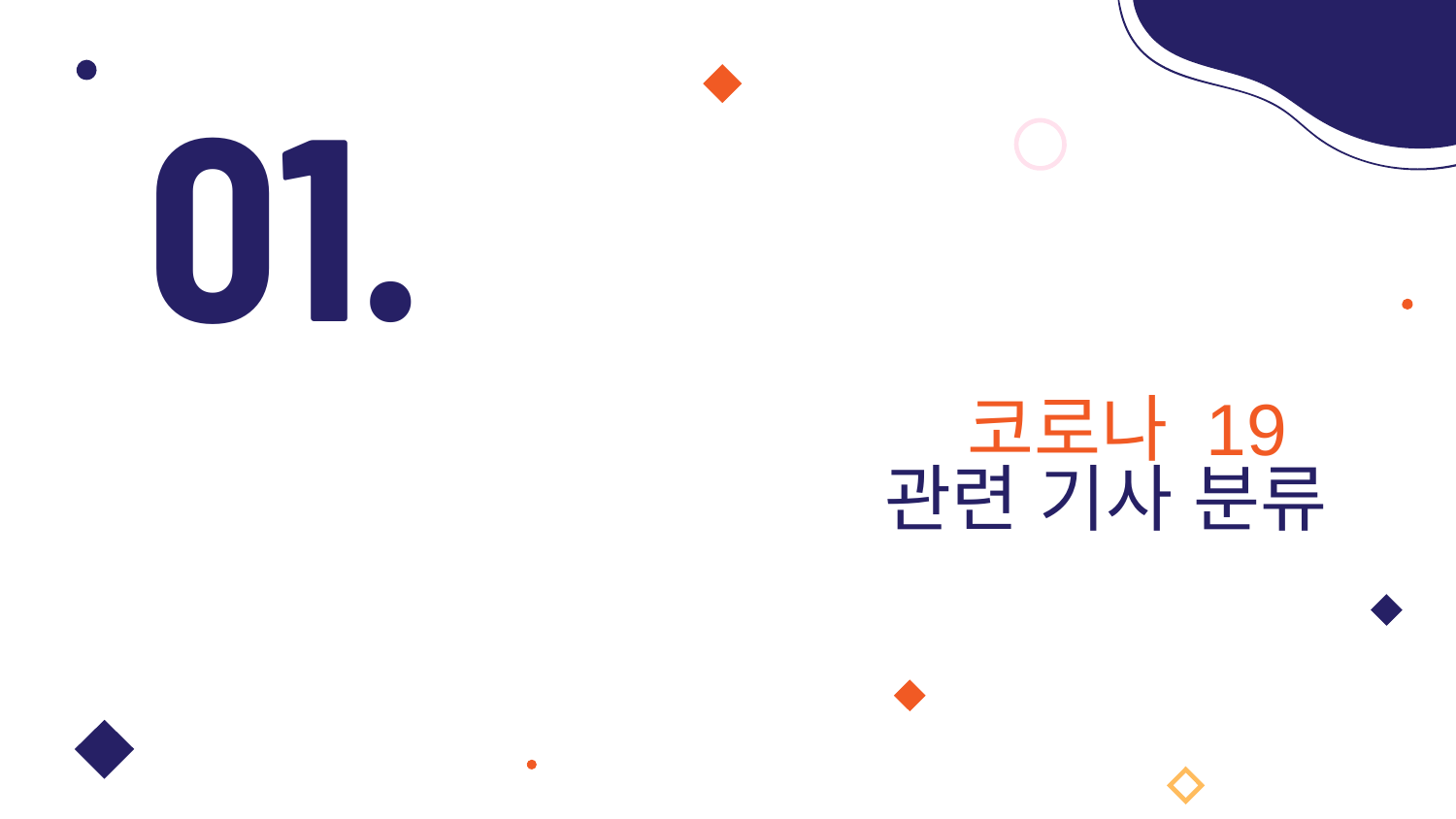

01.
# 코로나 19
관련 기사 분류